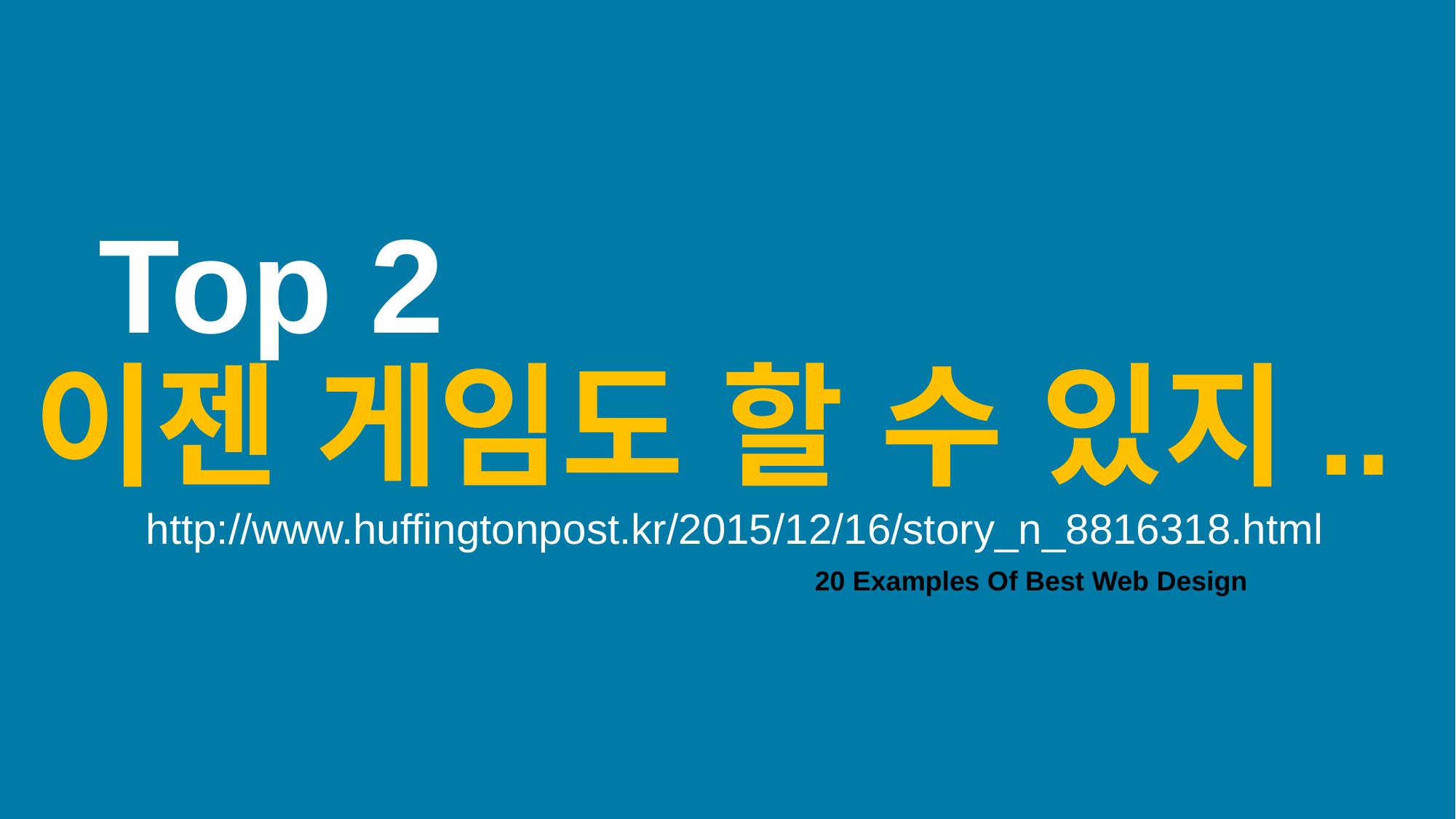

Top 2
이젠 게임도 할 수 있지..
http://www.huffingtonpost.kr/2015/12/16/story_n_8816318.html
20 Examples Of Best Web Design